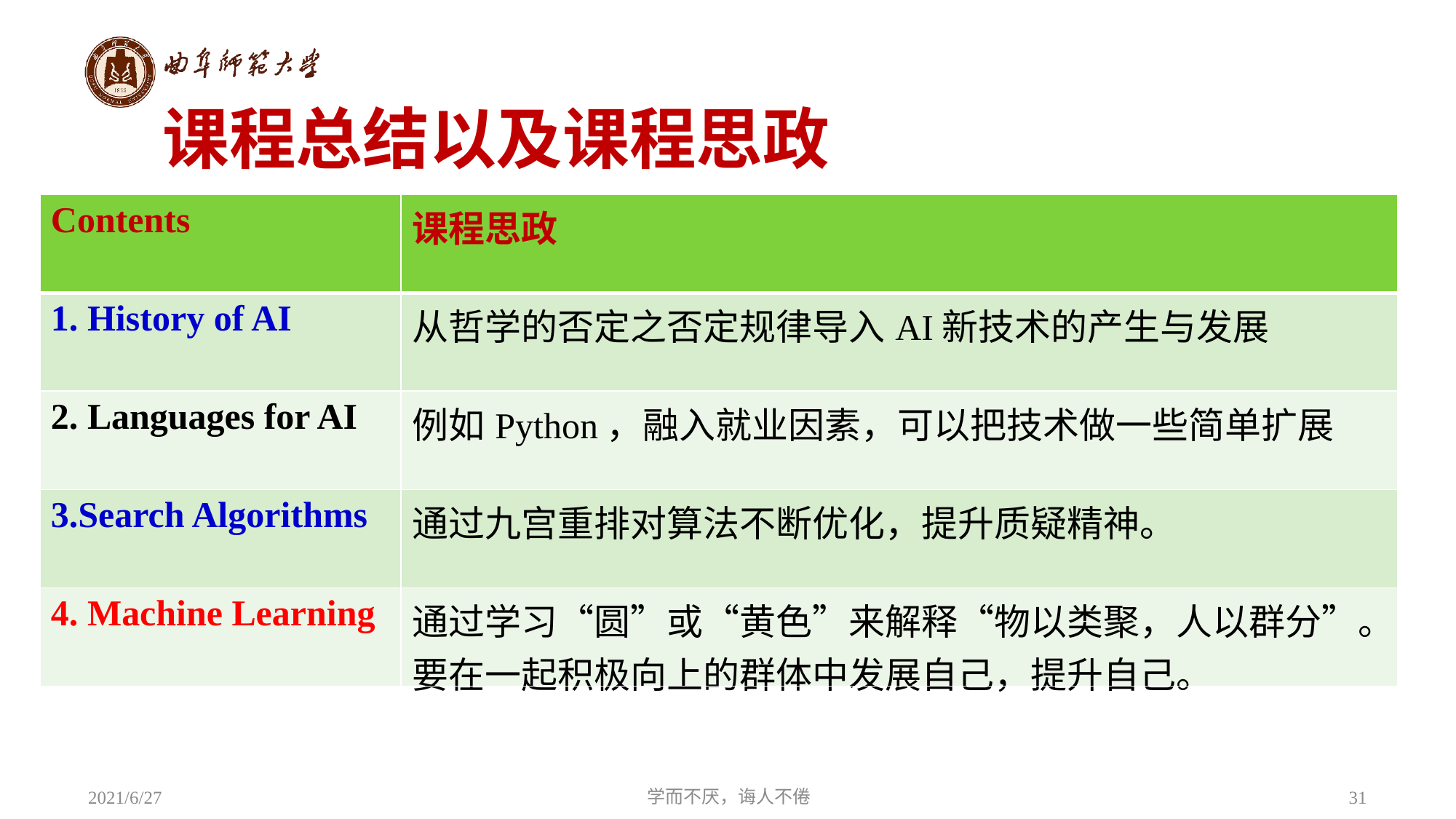

课程总结以及课程思政
| Contents | 课程思政 |
| --- | --- |
| 1. History of AI | 从哲学的否定之否定规律导入AI新技术的产生与发展 |
| 2. Languages for AI | 例如Python，融入就业因素，可以把技术做一些简单扩展 |
| 3.Search Algorithms | 通过九宫重排对算法不断优化，提升质疑精神。 |
| 4. Machine Learning | 通过学习“圆”或“黄色”来解释“物以类聚，人以群分”。 要在一起积极向上的群体中发展自己，提升自己。 |
学而不厌，诲人不倦
31
2021/6/27